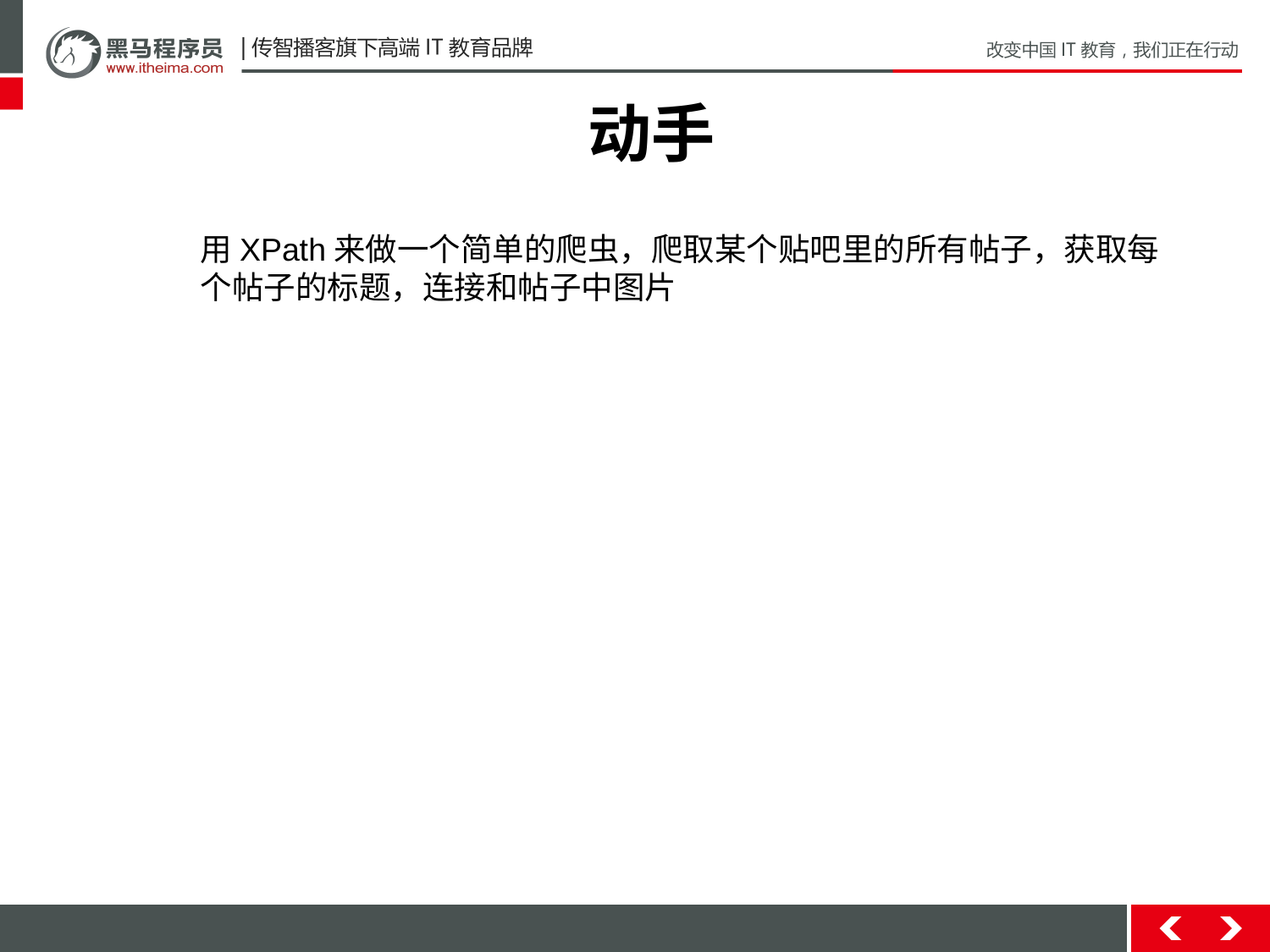

动手
用XPath来做一个简单的爬虫，爬取某个贴吧里的所有帖子，获取每个帖子的标题，连接和帖子中图片